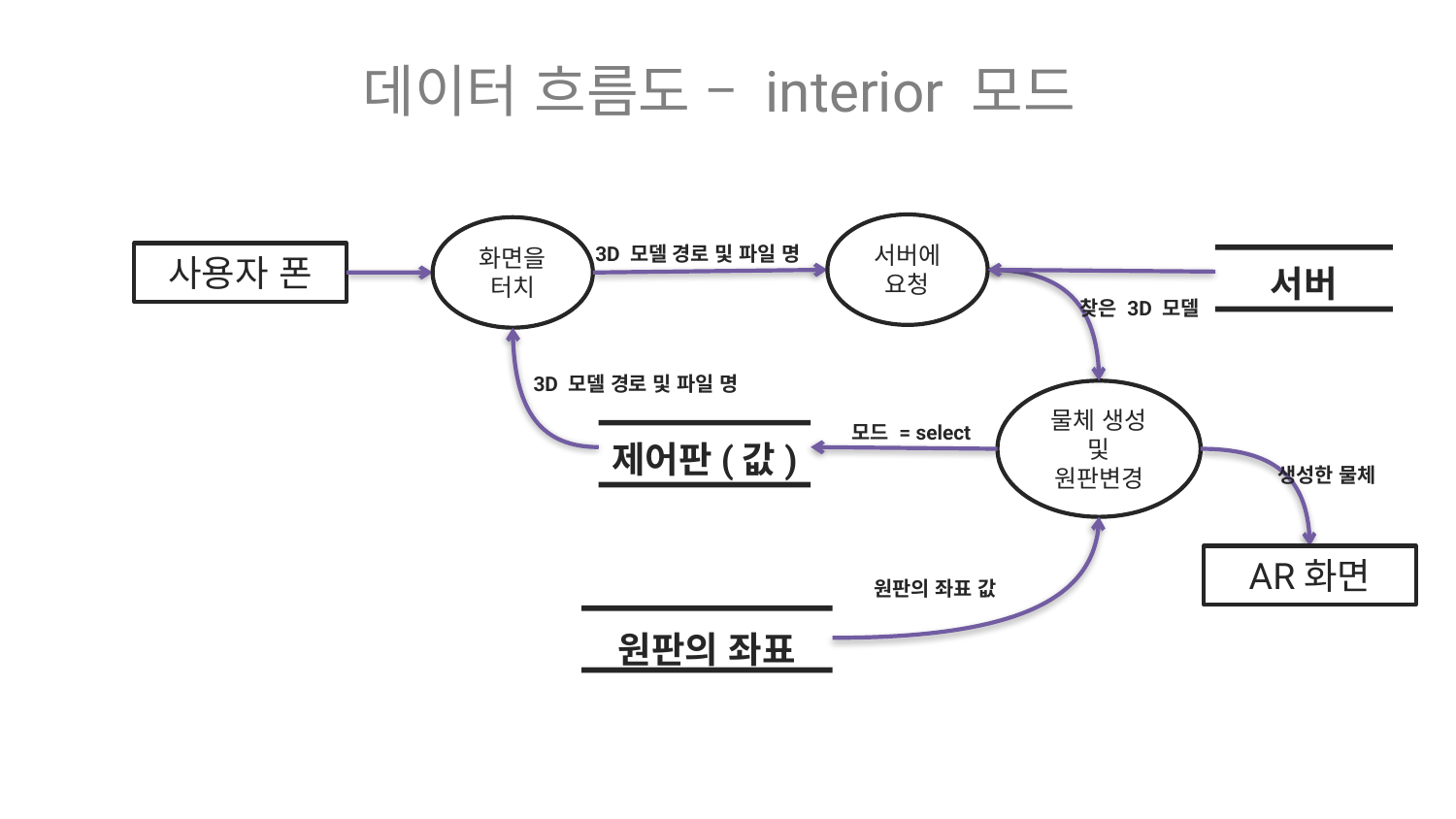

데이터 흐름도 – interior 모드
서버에 요청
화면을 터치
3D 모델 경로 및 파일 명
사용자 폰
서버

찾은 3D 모델
3D 모델 경로 및 파일 명
물체 생성 및 원판변경
모드 = select
제어판(값)

생성한 물체
AR화면
원판의 좌표 값
원판의 좌표